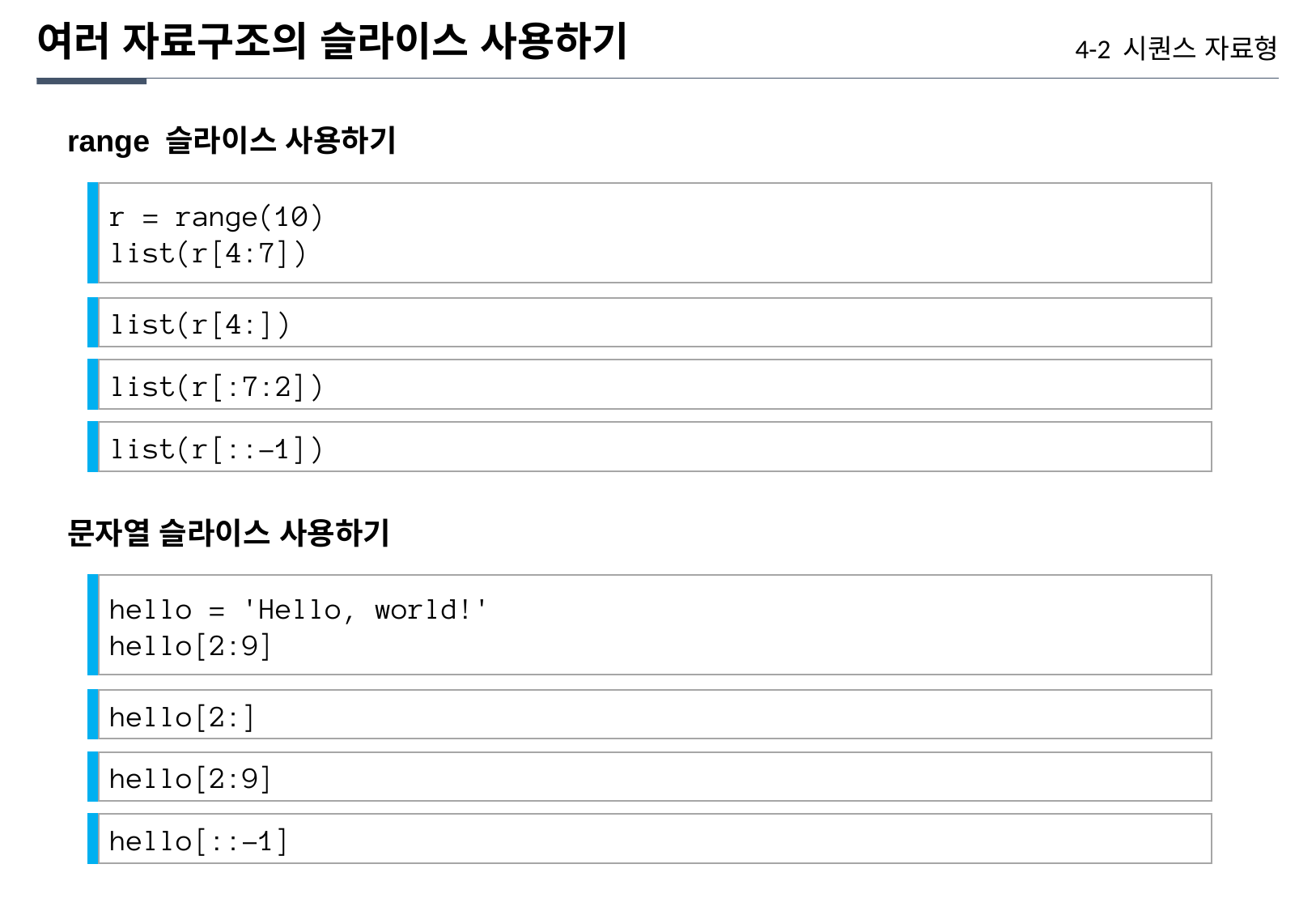

여러 자료구조의 슬라이스 사용하기
4-2 시퀀스 자료형
range 슬라이스 사용하기

r = range(10)
list(r[4:7])

list(r[4:])

list(r[:7:2])

list(r[::-1])
문자열 슬라이스 사용하기

hello = 'Hello, world!'
hello[2:9]

hello[2:]

hello[2:9]

hello[::-1]